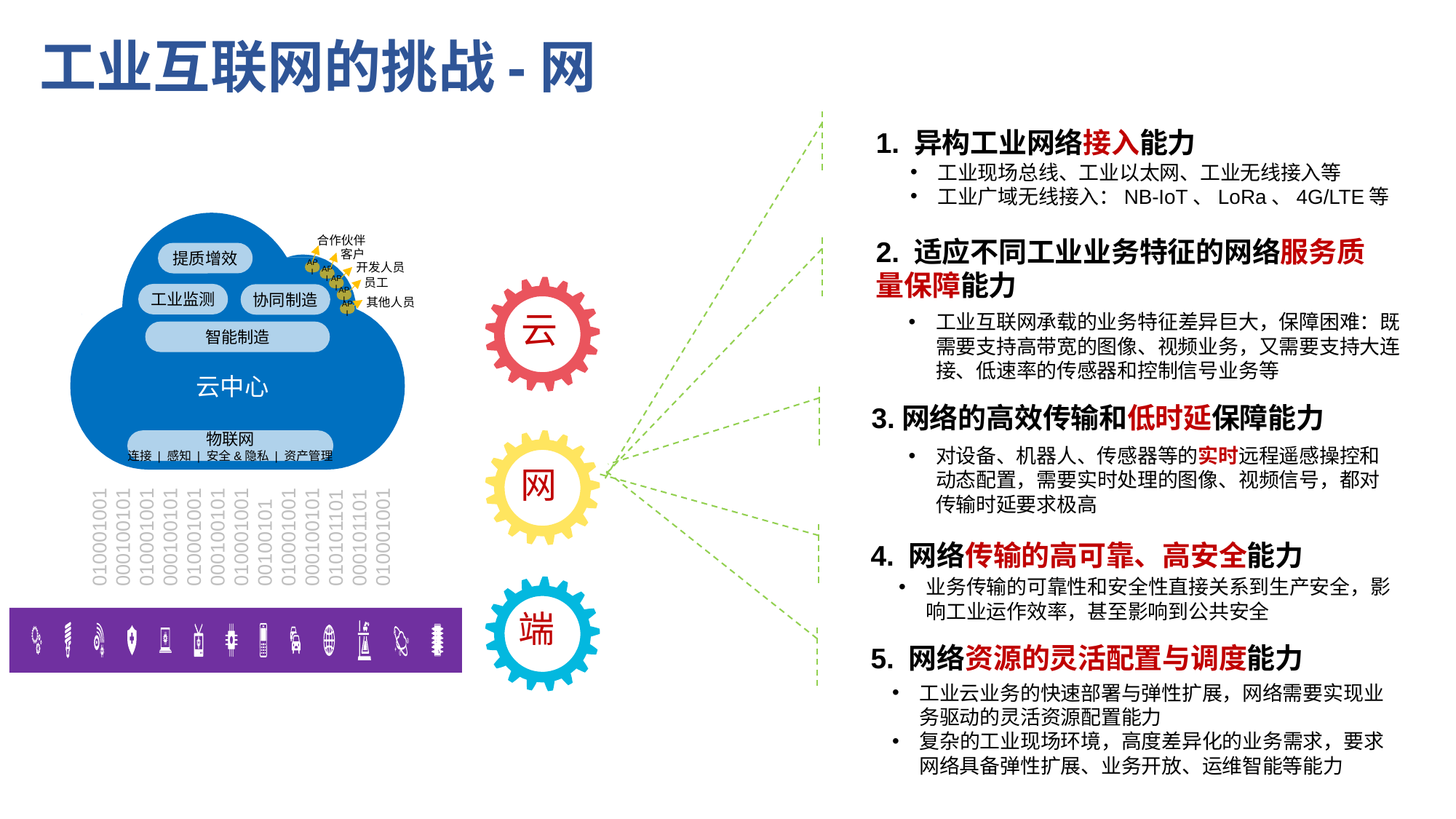

# 工业互联网的挑战-网
1. 异构工业网络接入能力
工业现场总线、工业以太网、工业无线接入等
工业广域无线接入：NB-IoT、LoRa、4G/LTE等

合作伙伴
客户
提质增效
开发人员
API
API
员工
API
工业监测
协同制造
其他人员
API
API
智能制造
云中心
物联网
连接 | 感知 | 安全&隐私 | 资产管理

010001001
000100101
010001001
000100101
010001001
000100101
010001001
00100101
010001001
000100101
010101101
000101101
010001001

2. 适应不同工业业务特征的网络服务质量保障能力

云
工业互联网承载的业务特征差异巨大，保障困难：既需要支持高带宽的图像、视频业务，又需要支持大连接、低速率的传感器和控制信号业务等
3.网络的高效传输和低时延保障能力

网
对设备、机器人、传感器等的实时远程遥感操控和动态配置，需要实时处理的图像、视频信号，都对传输时延要求极高
4. 网络传输的高可靠、高安全能力
业务传输的可靠性和安全性直接关系到生产安全，影响工业运作效率，甚至影响到公共安全

端
5. 网络资源的灵活配置与调度能力
工业云业务的快速部署与弹性扩展，网络需要实现业务驱动的灵活资源配置能力
复杂的工业现场环境，高度差异化的业务需求，要求网络具备弹性扩展、业务开放、运维智能等能力